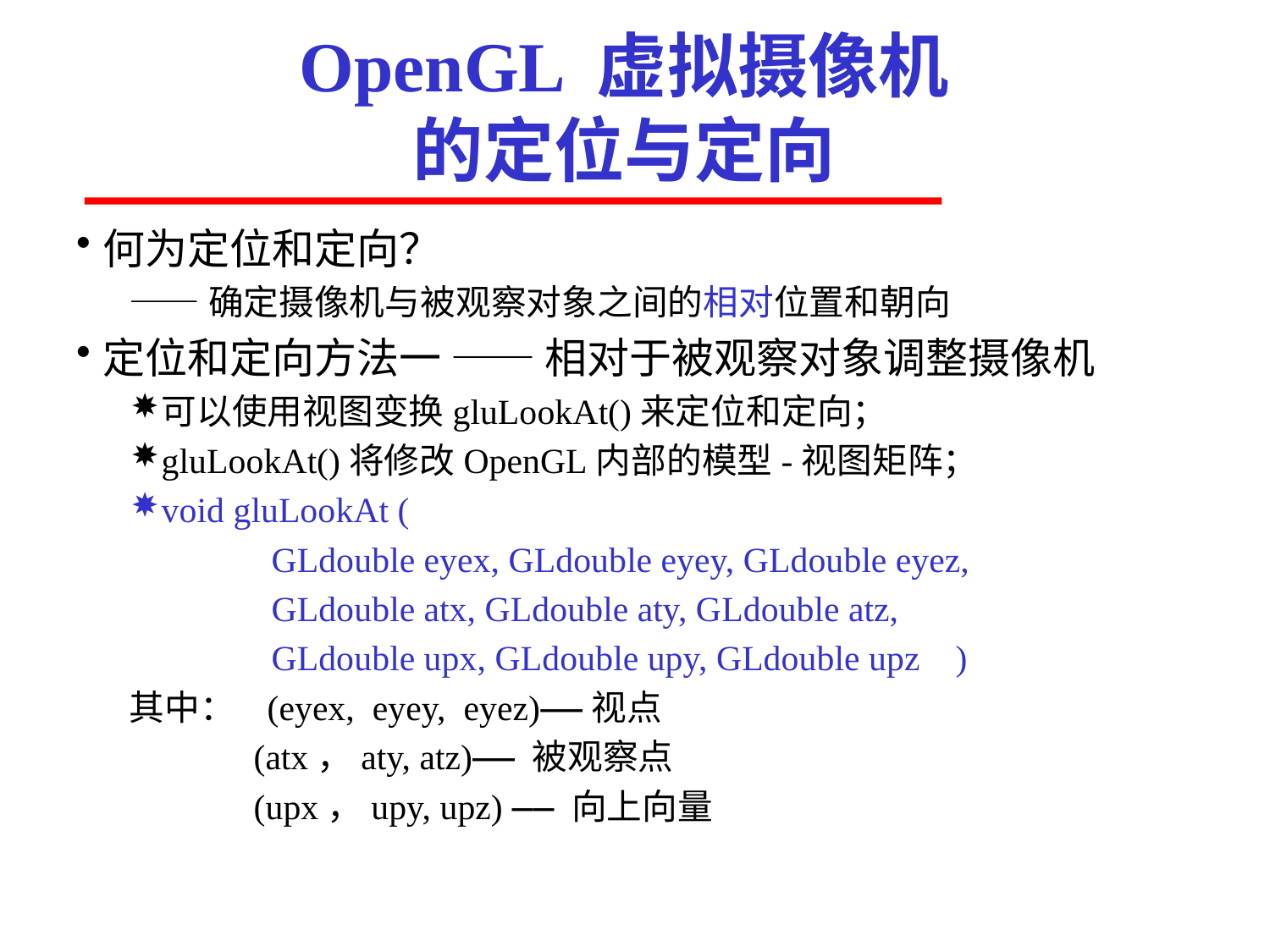

# OpenGL 虚拟摄像机 的定位与定向
何为定位和定向？
——确定摄像机与被观察对象之间的相对位置和朝向
定位和定向方法一 —— 相对于被观察对象调整摄像机
可以使用视图变换gluLookAt()来定位和定向；
gluLookAt()将修改OpenGL内部的模型-视图矩阵；
void gluLookAt (
                GLdouble eyex, GLdouble eyey, GLdouble eyez,
                GLdouble atx, GLdouble aty, GLdouble atz,
                GLdouble upx, GLdouble upy, GLdouble upz    )
其中：   (eyex,  eyey,  eyez)——视点
              (atx，aty, atz)—— 被观察点
              (upx，upy, upz) —— 向上向量